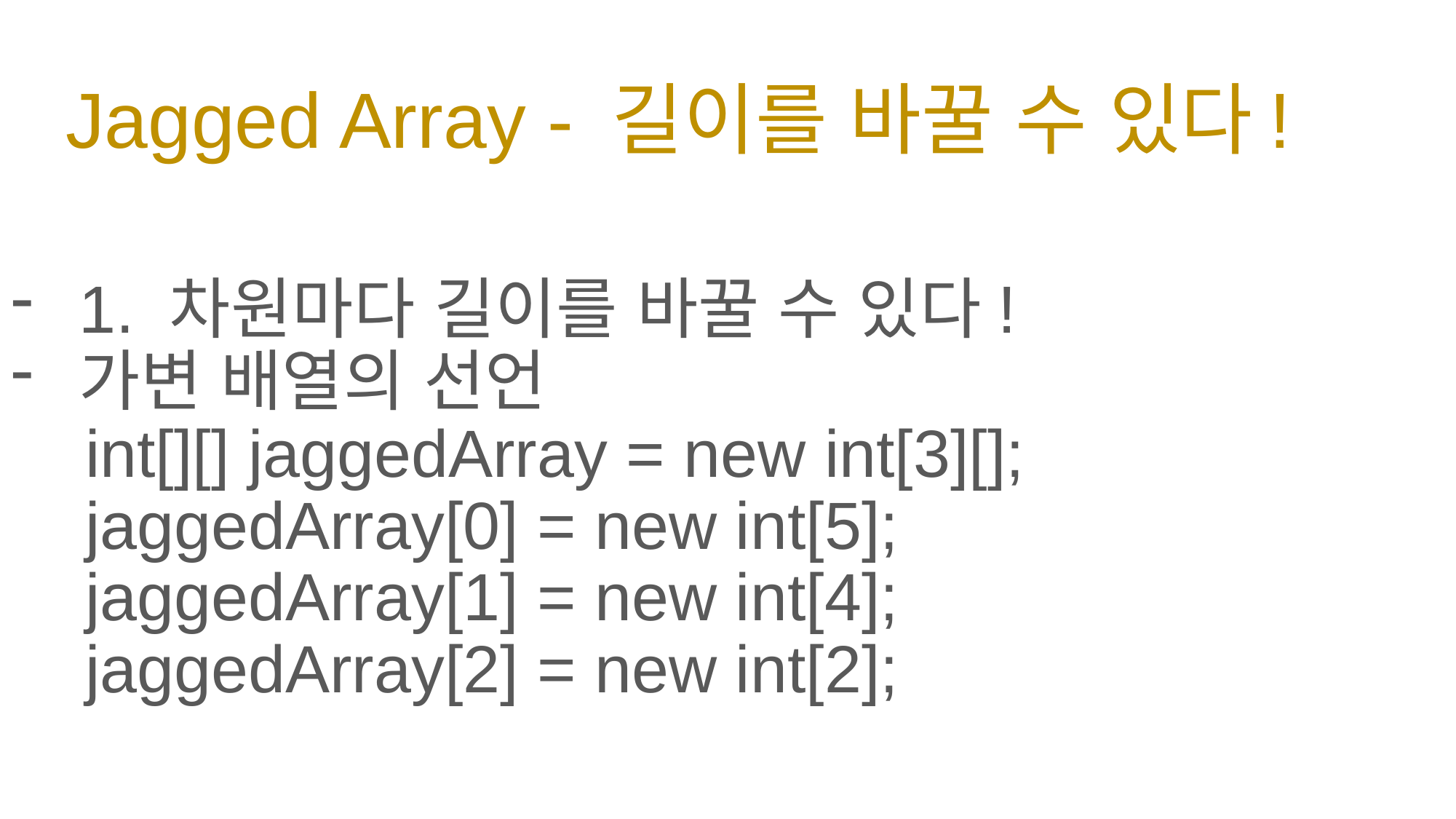

# Jagged Array - 길이를 바꿀 수 있다!

1. 차원마다 길이를 바꿀 수 있다!
가변 배열의 선언
    int[][] jaggedArray = new int[3][];
    jaggedArray[0] = new int[5];
    jaggedArray[1] = new int[4];
    jaggedArray[2] = new int[2];